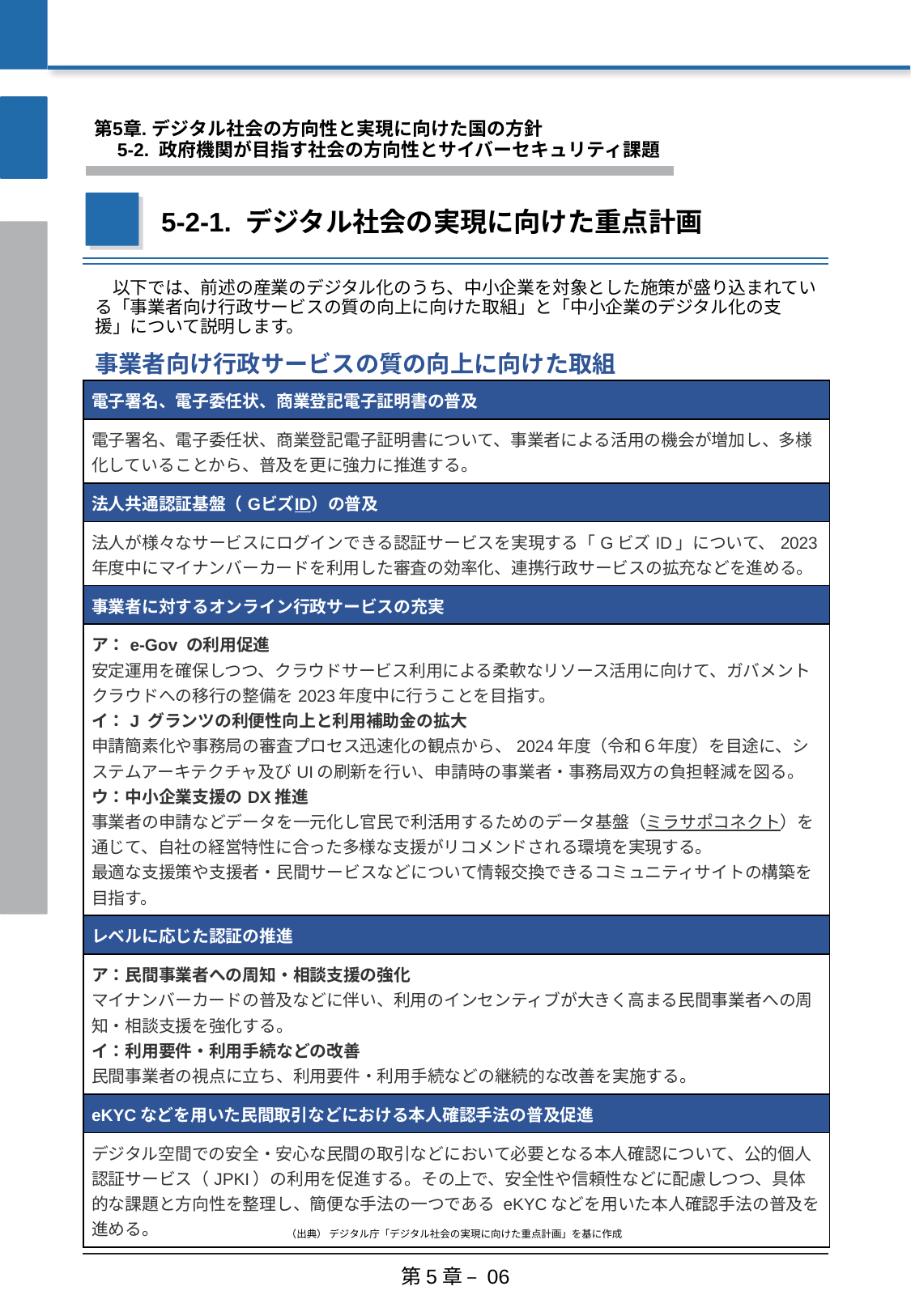

第5章. デジタル社会の方向性と実現に向けた国の方針
　5-2. 政府機関が目指す社会の方向性とサイバーセキュリティ課題
5-2-1. デジタル社会の実現に向けた重点計画
　以下では、前述の産業のデジタル化のうち、中小企業を対象とした施策が盛り込まれている「事業者向け行政サービスの質の向上に向けた取組」と「中小企業のデジタル化の支援」について説明します。
事業者向け行政サービスの質の向上に向けた取組
| 電子署名、電子委任状、商業登記電子証明書の普及 |
| --- |
| 電子署名、電子委任状、商業登記電子証明書について、事業者による活用の機会が増加し、多様化していることから、普及を更に強力に推進する。 |
| 法人共通認証基盤（GビズID）の普及 |
| 法人が様々なサービスにログインできる認証サービスを実現する「GビズID」について、2023年度中にマイナンバーカードを利用した審査の効率化、連携行政サービスの拡充などを進める。 |
| 事業者に対するオンライン行政サービスの充実 |
| ア：e-Gov の利用促進 安定運用を確保しつつ、クラウドサービス利用による柔軟なリソース活用に向けて、ガバメントクラウドへの移行の整備を2023年度中に行うことを目指す。 イ：J グランツの利便性向上と利用補助金の拡大 申請簡素化や事務局の審査プロセス迅速化の観点から、2024年度（令和６年度）を目途に、システムアーキテクチャ及びUIの刷新を行い、申請時の事業者・事務局双方の負担軽減を図る。 ウ：中小企業支援のDX推進 事業者の申請などデータを一元化し官民で利活用するためのデータ基盤（ミラサポコネクト）を通じて、自社の経営特性に合った多様な支援がリコメンドされる環境を実現する。 最適な支援策や支援者・民間サービスなどについて情報交換できるコミュニティサイトの構築を目指す。 |
| レベルに応じた認証の推進 |
| ア：民間事業者への周知・相談支援の強化 マイナンバーカードの普及などに伴い、利用のインセンティブが大きく高まる民間事業者への周知・相談支援を強化する。 イ：利用要件・利用手続などの改善 民間事業者の視点に立ち、利用要件・利用手続などの継続的な改善を実施する。 |
| eKYCなどを用いた民間取引などにおける本人確認手法の普及促進 |
| デジタル空間での安全・安心な民間の取引などにおいて必要となる本人確認について、公的個人認証サービス（JPKI）の利用を促進する。その上で、安全性や信頼性などに配慮しつつ、具体的な課題と方向性を整理し、簡便な手法の一つである eKYCなどを用いた本人確認手法の普及を進める。 |
（出典） デジタル庁「デジタル社会の実現に向けた重点計画」を基に作成
第5章 – 06